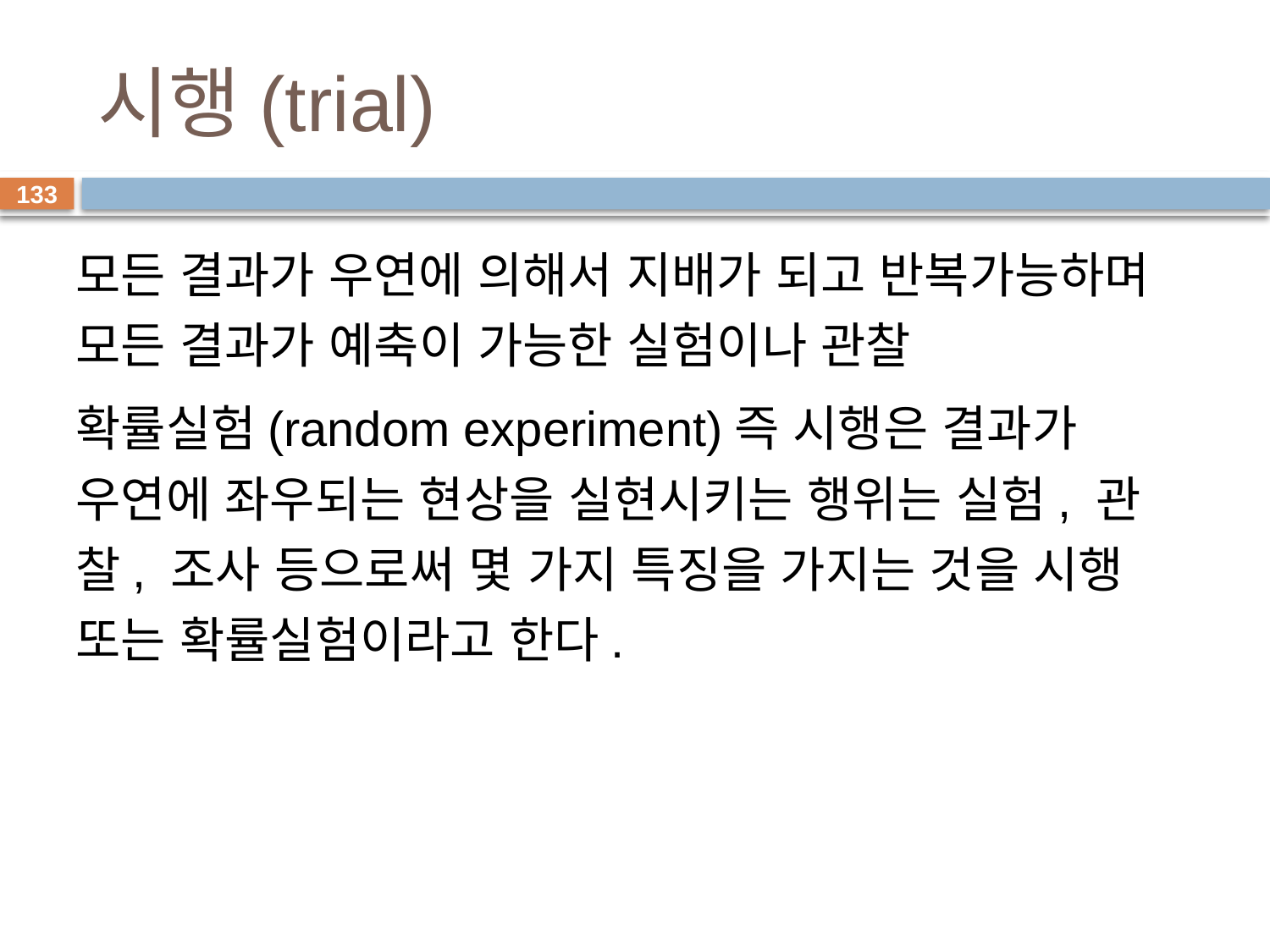

# 시행(trial)
133
모든 결과가 우연에 의해서 지배가 되고 반복가능하며 모든 결과가 예축이 가능한 실험이나 관찰
확률실험(random experiment)즉 시행은 결과가 우연에 좌우되는 현상을 실현시키는 행위는 실험, 관 찰, 조사 등으로써 몇 가지 특징을 가지는 것을 시행 또는 확률실험이라고 한다.